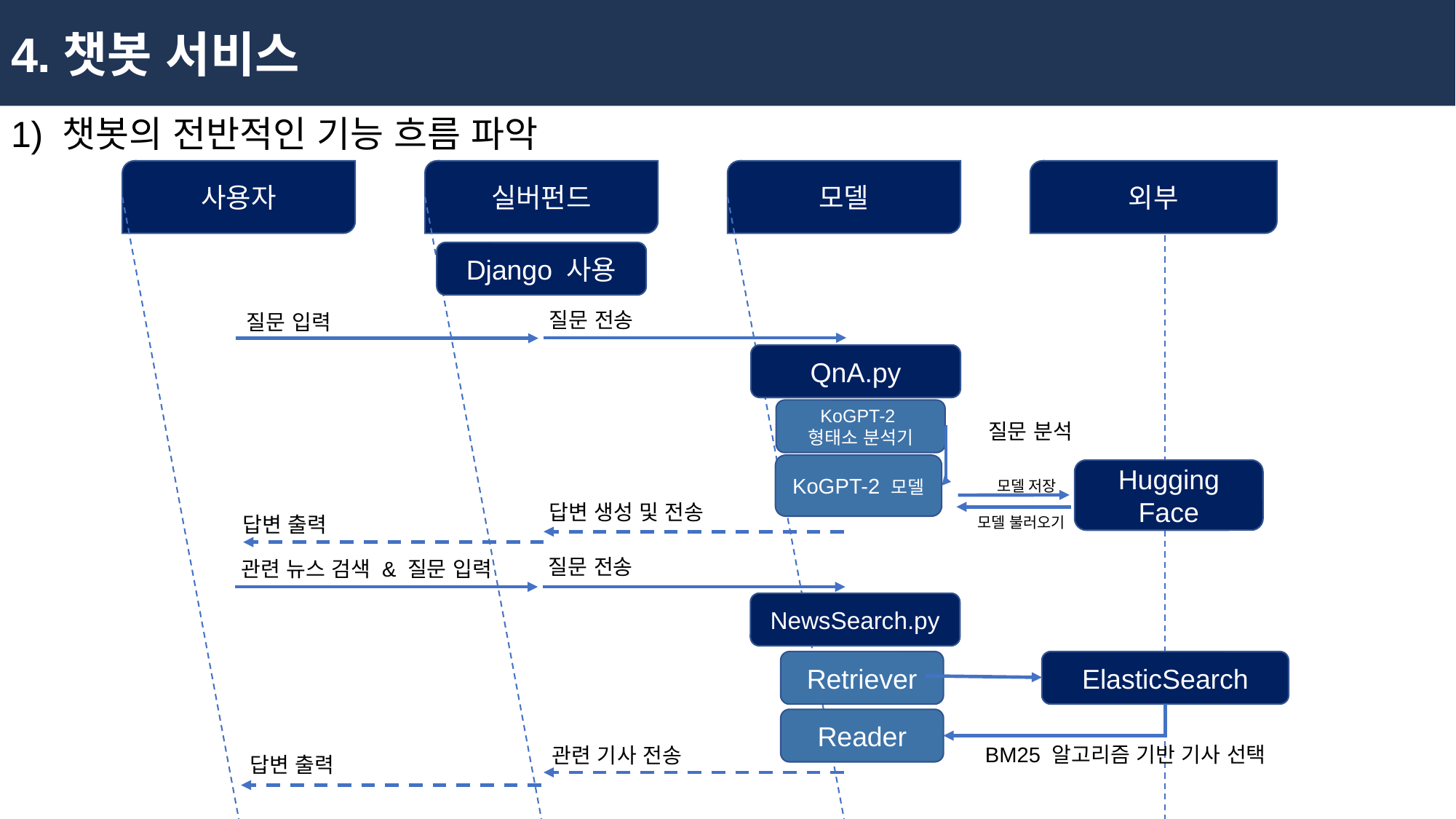

4.챗봇 서비스
1) 챗봇의 전반적인 기능 흐름 파악
사용자
실버펀드
모델
외부
Django 사용
질문 전송
질문 입력
QnA.py
KoGPT-2
형태소 분석기
질문 분석
KoGPT-2 모델
Hugging Face
모델 저장
답변 생성 및 전송
답변 출력
모델 불러오기
질문 전송
관련 뉴스 검색 & 질문 입력
NewsSearch.py
Retriever
ElasticSearch
Reader
BM25 알고리즘 기반 기사 선택
관련 기사 전송
답변 출력